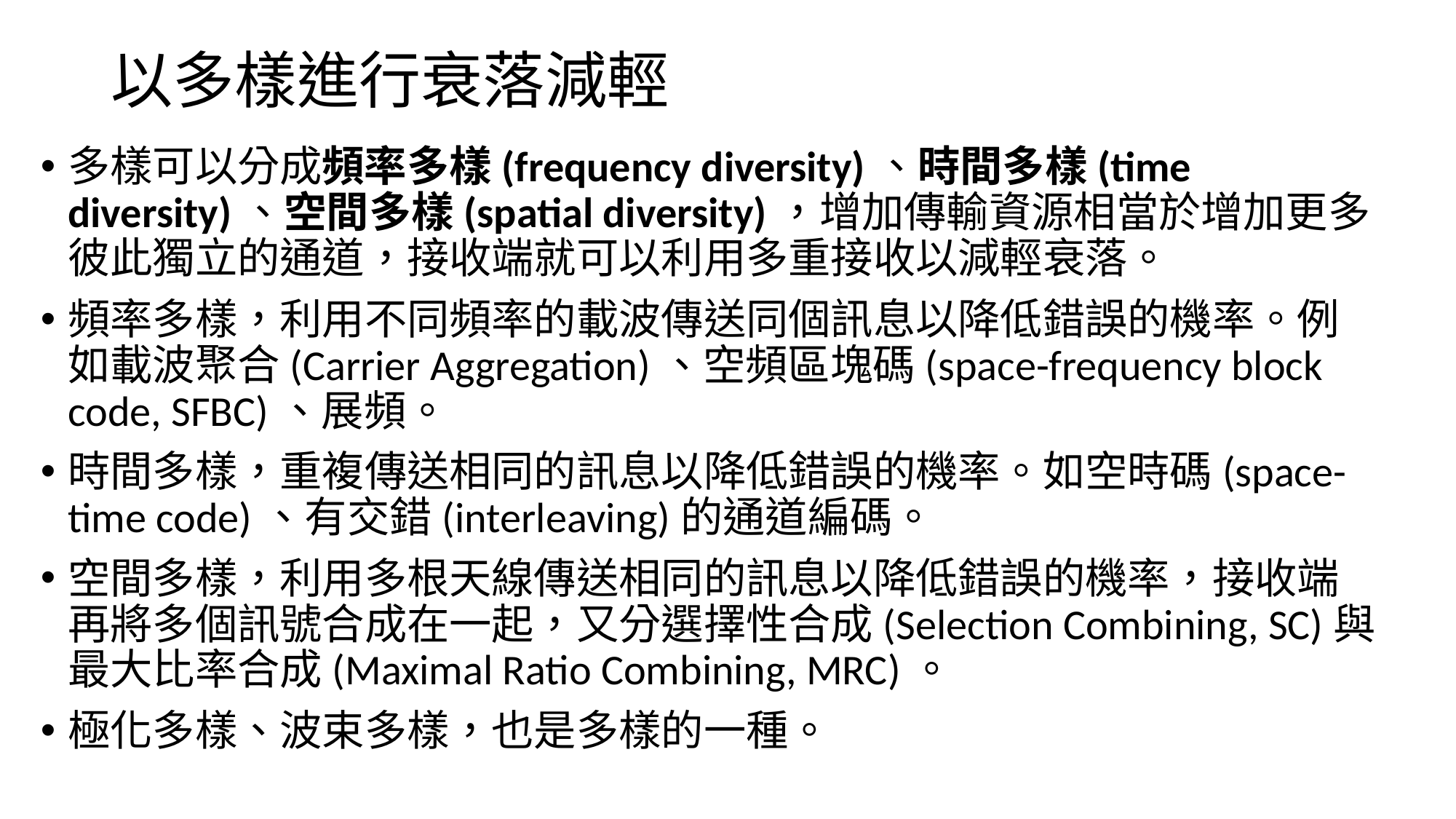

# 以多樣進行衰落減輕
多樣可以分成頻率多樣(frequency diversity)、時間多樣(time diversity)、空間多樣(spatial diversity)，增加傳輸資源相當於增加更多彼此獨立的通道，接收端就可以利用多重接收以減輕衰落。
頻率多樣，利用不同頻率的載波傳送同個訊息以降低錯誤的機率。例如載波聚合(Carrier Aggregation)、空頻區塊碼(space-frequency block code, SFBC)、展頻。
時間多樣，重複傳送相同的訊息以降低錯誤的機率。如空時碼(space-time code)、有交錯(interleaving)的通道編碼。
空間多樣，利用多根天線傳送相同的訊息以降低錯誤的機率，接收端再將多個訊號合成在一起，又分選擇性合成(Selection Combining, SC)與最大比率合成(Maximal Ratio Combining, MRC)。
極化多樣、波束多樣，也是多樣的一種。